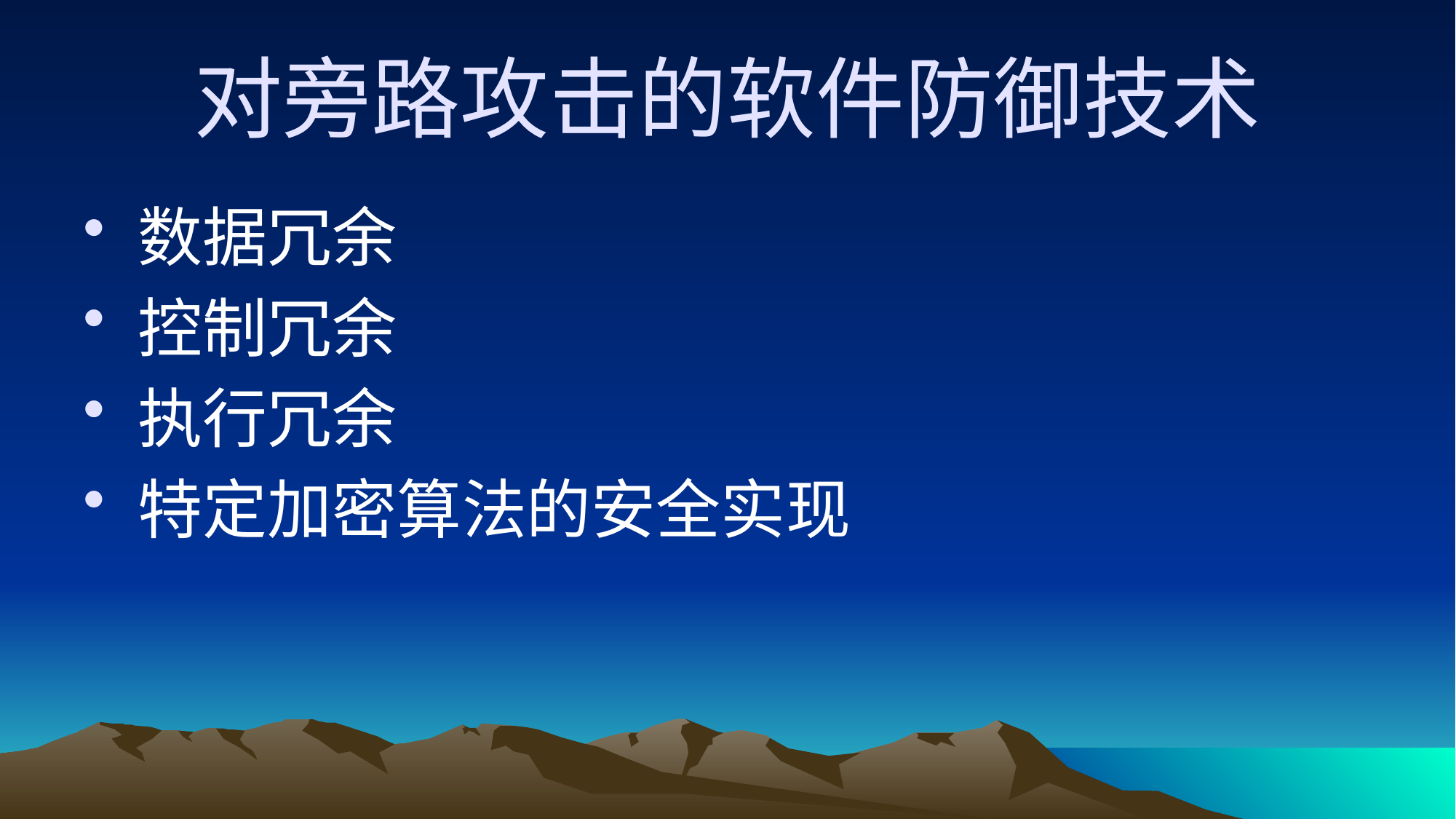

# 对旁路攻击的软件防御技术
数据冗余
控制冗余
执行冗余
特定加密算法的安全实现